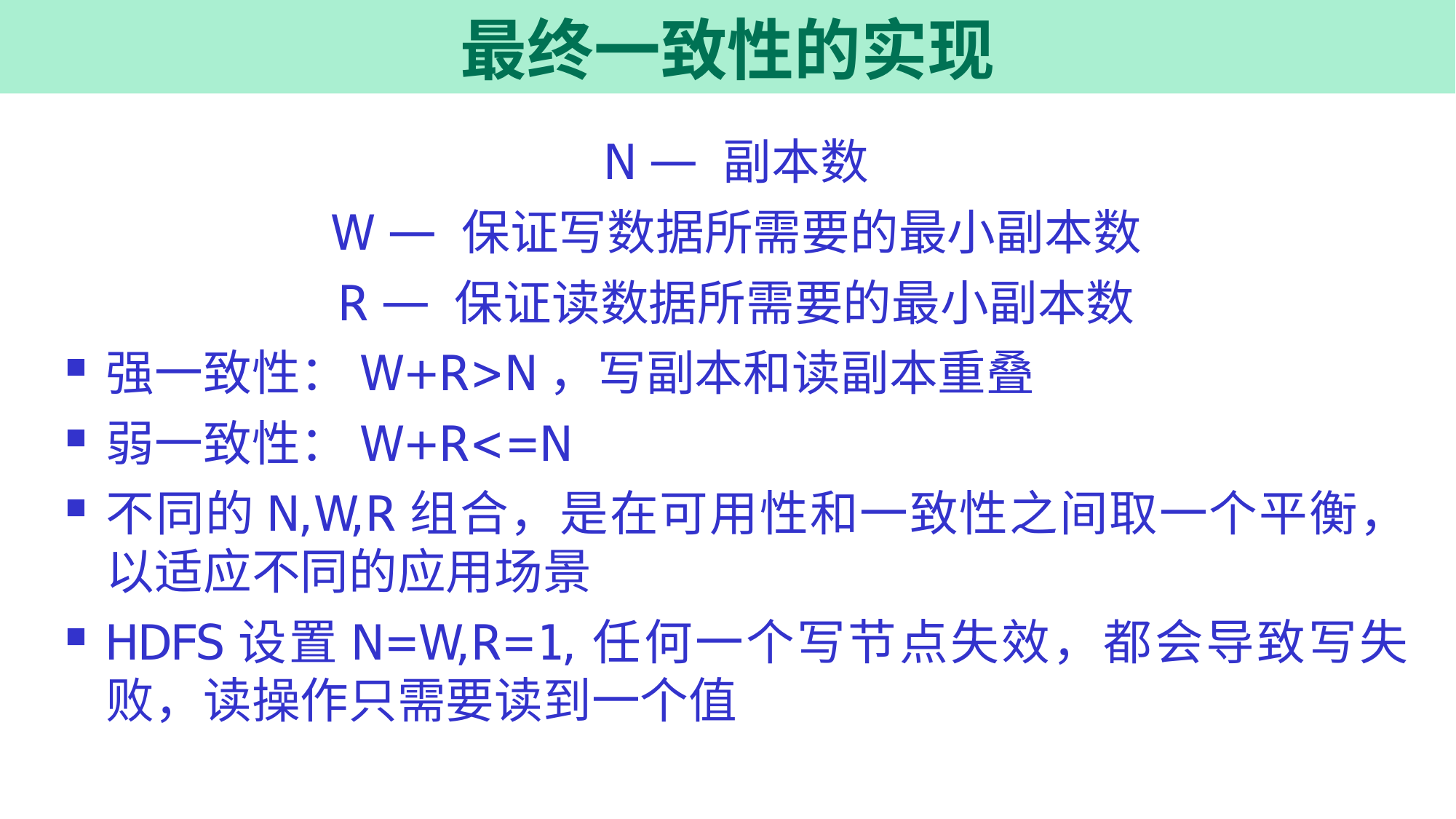

# 最终一致性的实现
N — 副本数
W — 保证写数据所需要的最小副本数
R — 保证读数据所需要的最小副本数
强一致性：W+R>N，写副本和读副本重叠
弱一致性：W+R<=N
不同的N,W,R组合，是在可用性和一致性之间取一个平衡，以适应不同的应用场景
HDFS设置N=W,R=1,任何一个写节点失效，都会导致写失败，读操作只需要读到一个值